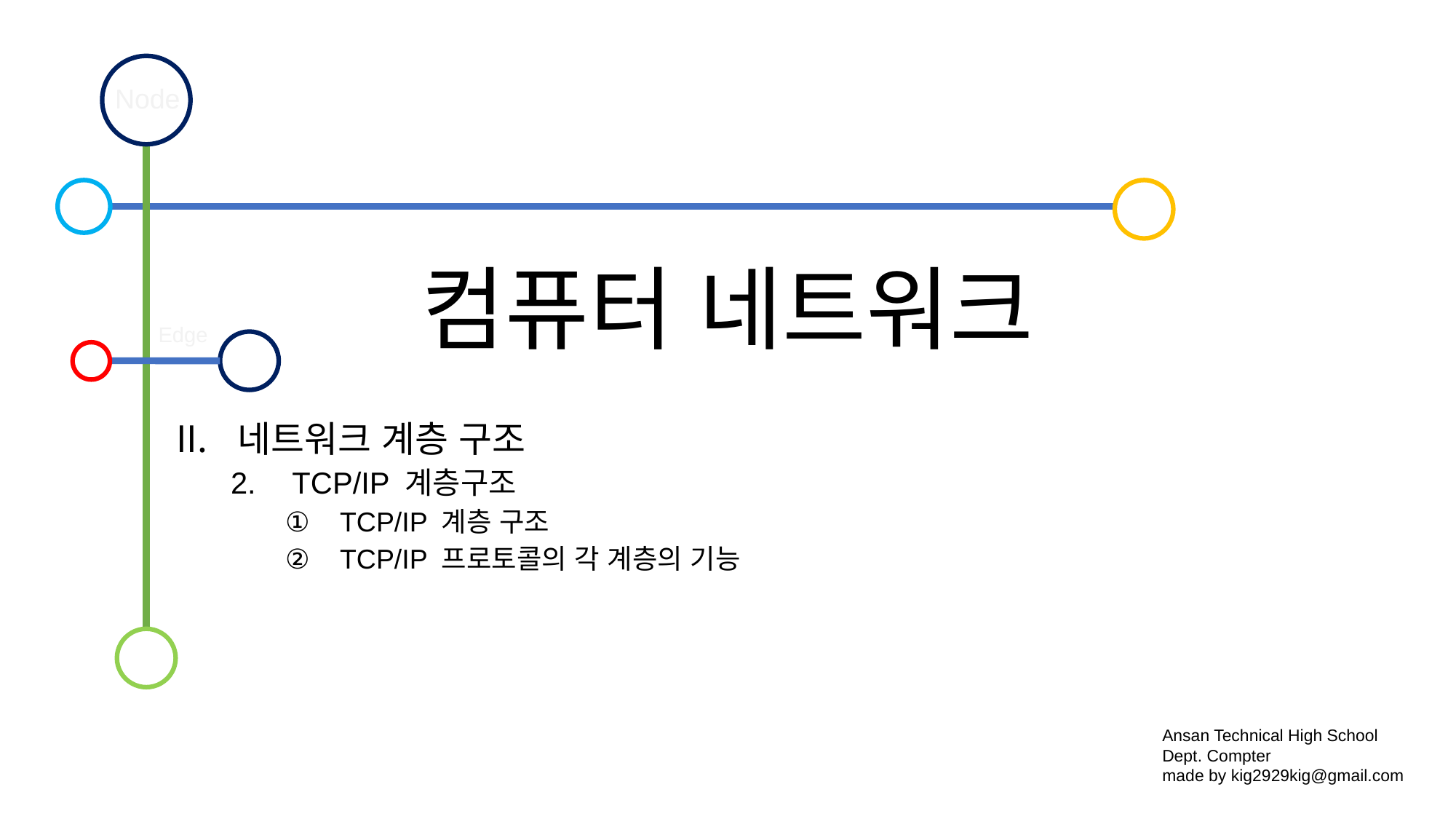

Node

# 컴퓨터 네트워크
Edge

네트워크 계층 구조
TCP/IP 계층구조
TCP/IP 계층 구조
TCP/IP 프로토콜의 각 계층의 기능

Ansan Technical High School
Dept. Compter
made by kig2929kig@gmail.com